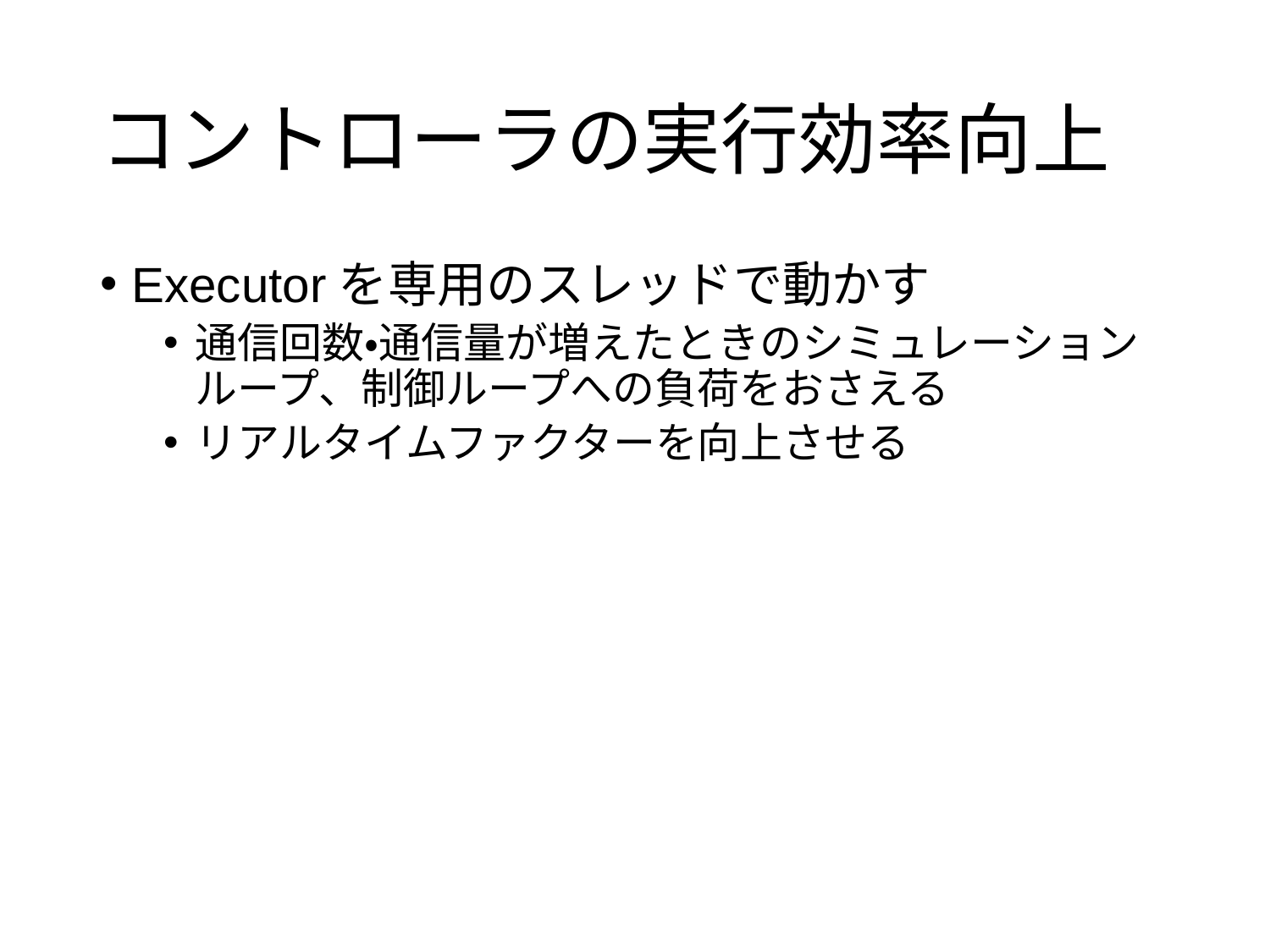

# コントローラの実行効率向上
Executorを専用のスレッドで動かす
通信回数・通信量が増えたときのシミュレーションループ、制御ループへの負荷をおさえる
リアルタイムファクターを向上させる